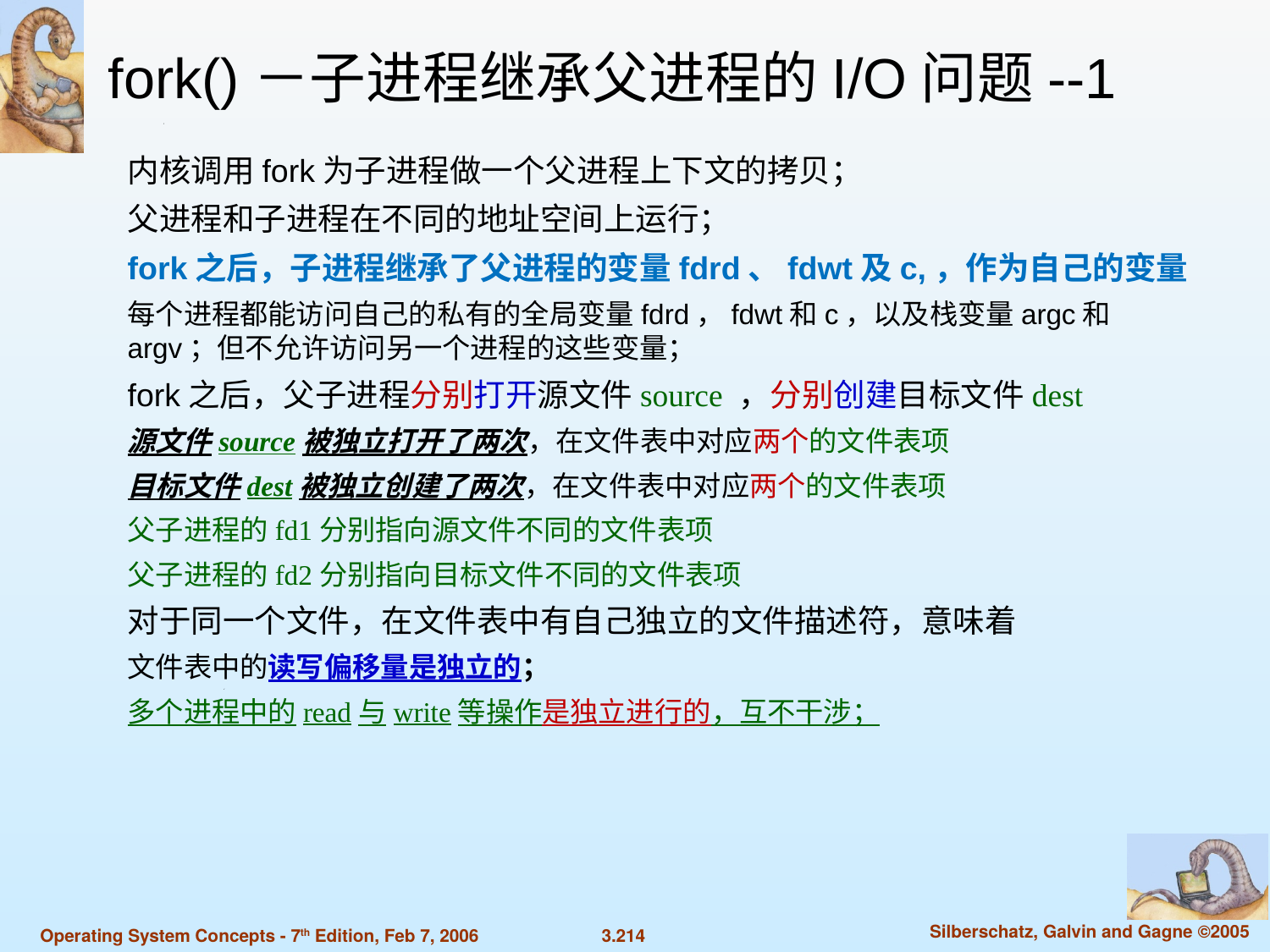

fork()－子进程继承父进程的I/O问题--1
内核调用fork为子进程做一个父进程上下文的拷贝；
父进程和子进程在不同的地址空间上运行；
fork之后，子进程继承了父进程的变量fdrd、fdwt及c,，作为自己的变量
每个进程都能访问自己的私有的全局变量fdrd，fdwt和c，以及栈变量argc和argv；但不允许访问另一个进程的这些变量；
fork之后，父子进程分别打开源文件source ，分别创建目标文件dest
源文件source被独立打开了两次，在文件表中对应两个的文件表项
目标文件dest被独立创建了两次，在文件表中对应两个的文件表项
父子进程的fd1分别指向源文件不同的文件表项
父子进程的fd2分别指向目标文件不同的文件表项
对于同一个文件，在文件表中有自己独立的文件描述符，意味着
文件表中的读写偏移量是独立的；
多个进程中的read与write等操作是独立进行的，互不干涉；